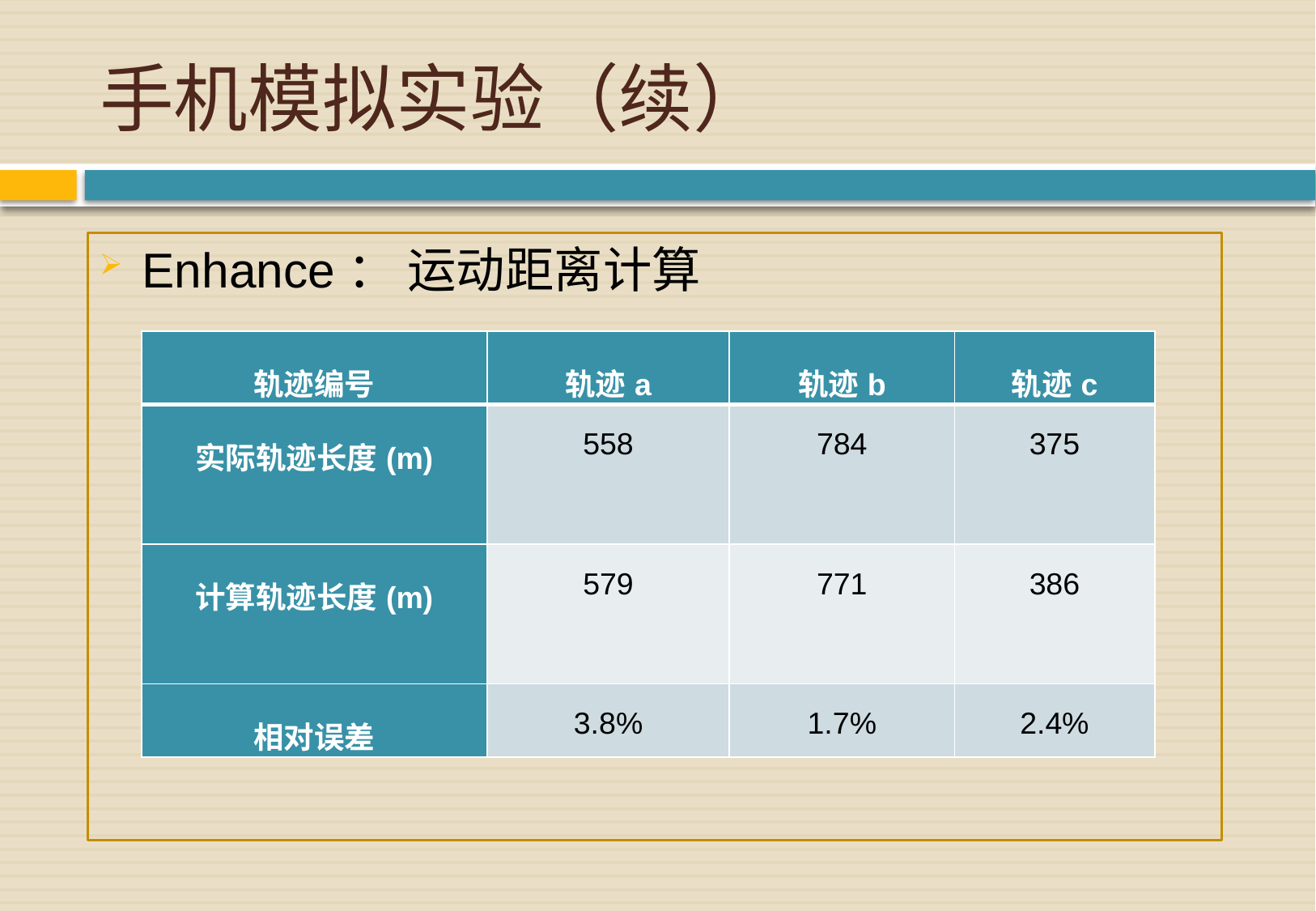

# 手机模拟实验（续）
Enhance： 运动距离计算
| 轨迹编号 | 轨迹a | 轨迹b | 轨迹c |
| --- | --- | --- | --- |
| 实际轨迹长度(m) | 558 | 784 | 375 |
| 计算轨迹长度(m) | 579 | 771 | 386 |
| 相对误差 | 3.8% | 1.7% | 2.4% |